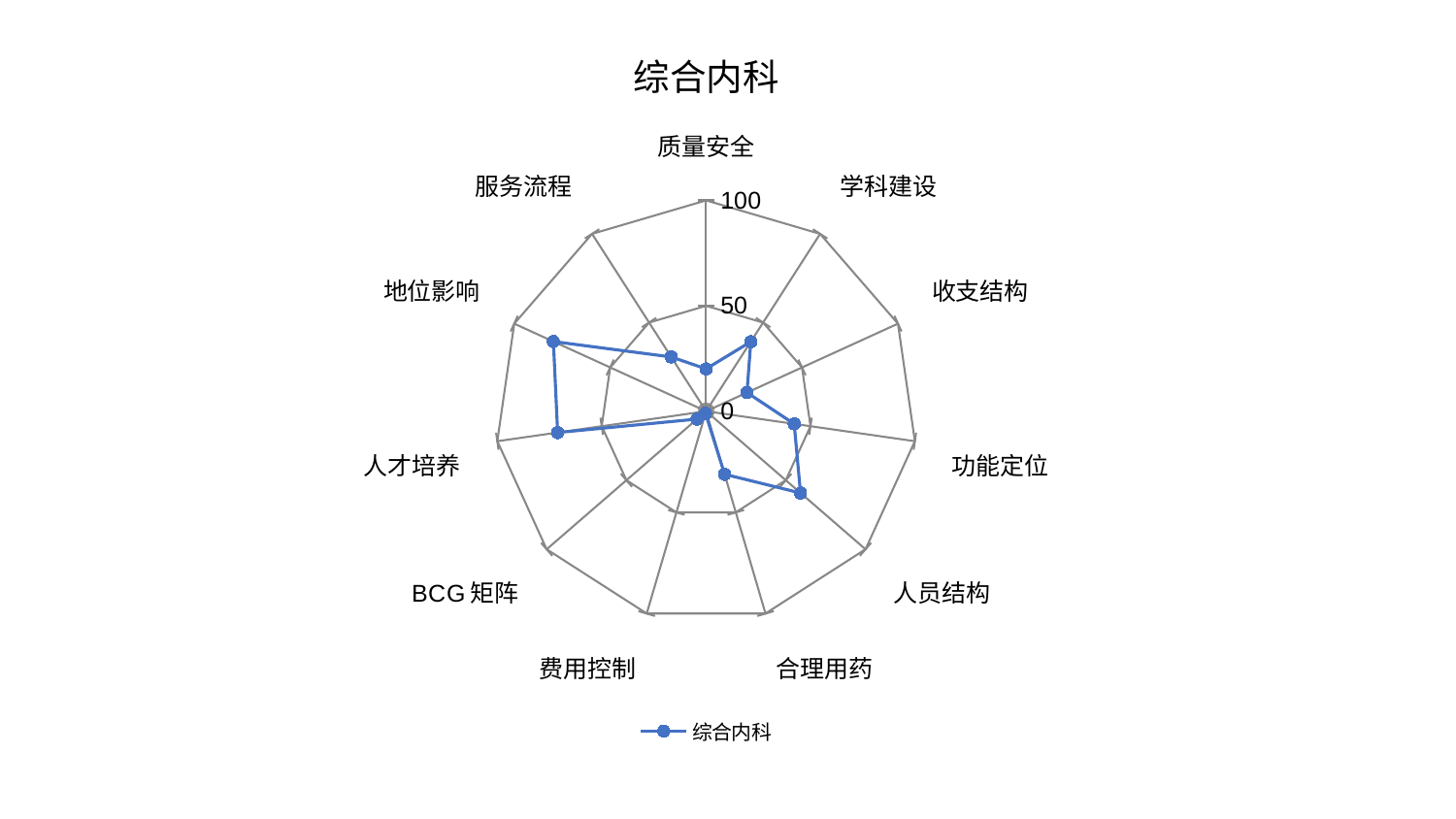

### Chart: 综合内科

| Category | 综合内科 |
|---|---|
| 质量安全 | 20.10182589389822 |
| 学科建设 | 39.2100814771343 |
| 收支结构 | 21.30760194762171 |
| 功能定位 | 42.21860777728222 |
| 人员结构 | 59.243470012895344 |
| 合理用药 | 31.16647959314871 |
| 费用控制 | 1.025330751434831 |
| BCG矩阵 | 5.703630036505306 |
| 人才培养 | 71.13012057784354 |
| 地位影响 | 79.6035475756267 |
| 服务流程 | 30.6088173614732 |
162